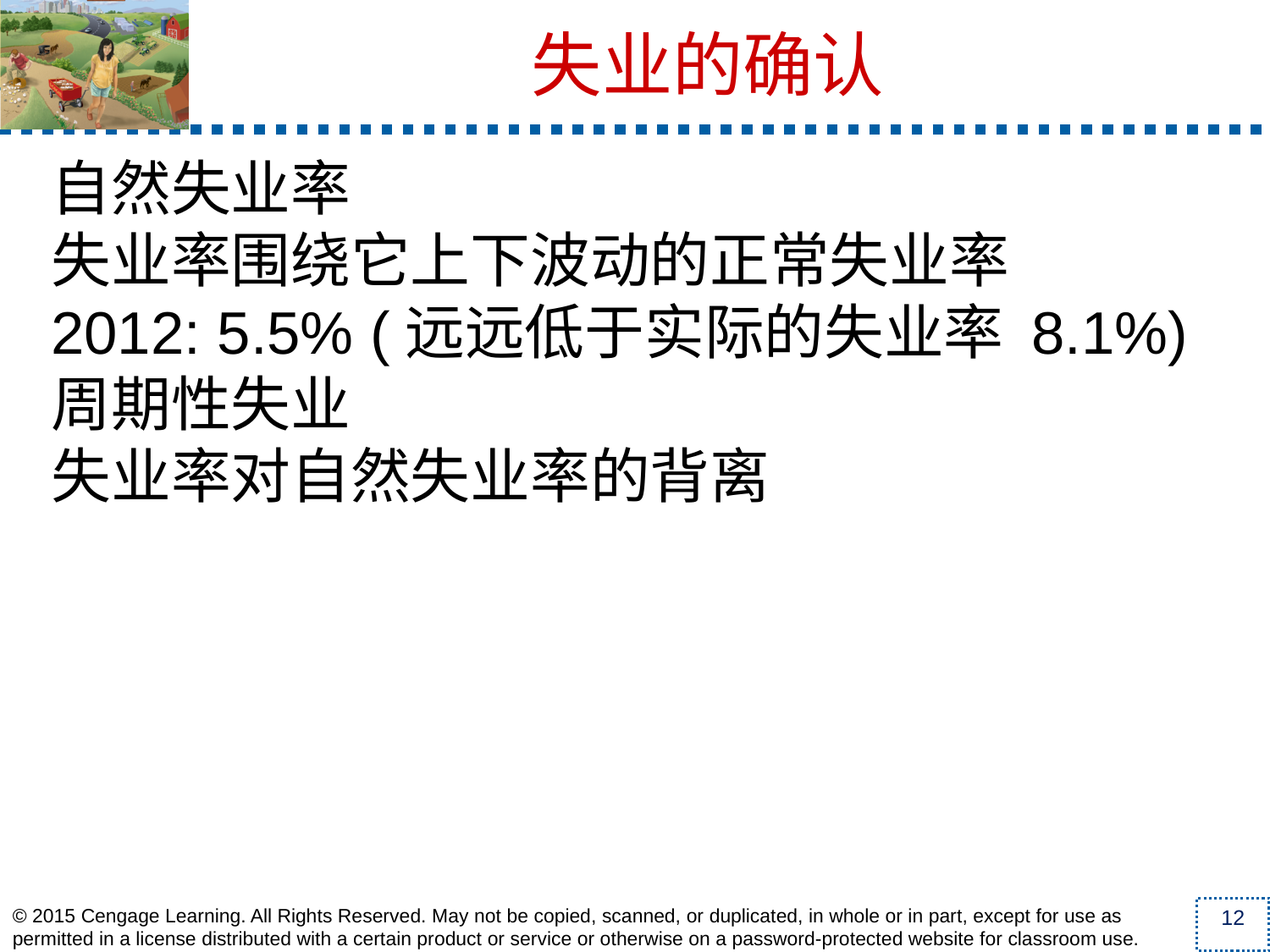

失业的确认
自然失业率
失业率围绕它上下波动的正常失业率
2012: 5.5% (远远低于实际的失业率 8.1%)
周期性失业
失业率对自然失业率的背离
12
© 2015 Cengage Learning. All Rights Reserved. May not be copied, scanned, or duplicated, in whole or in part, except for use as permitted in a license distributed with a certain product or service or otherwise on a password-protected website for classroom use.